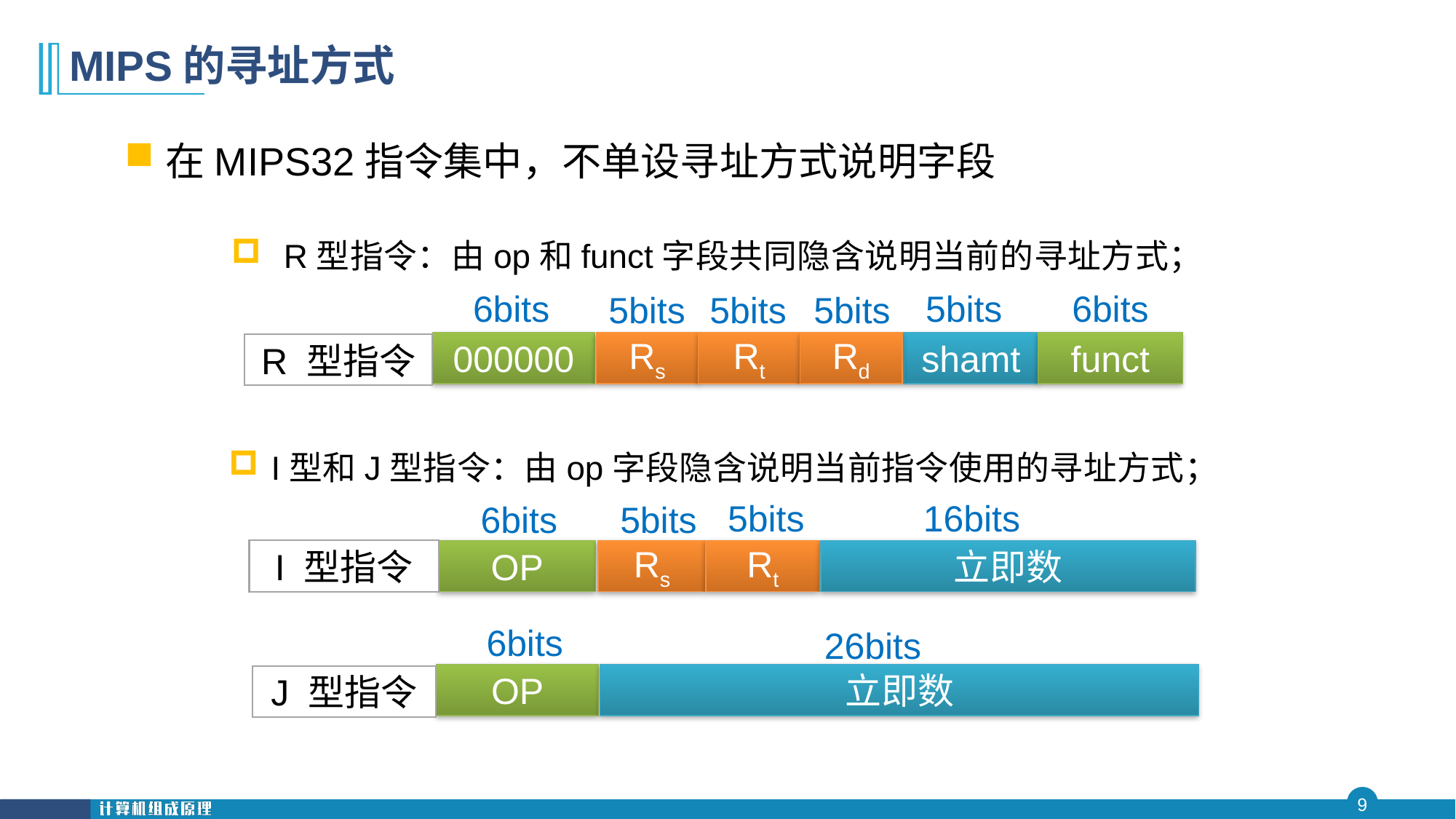

# MIPS的寻址方式
在MIPS32指令集中，不单设寻址方式说明字段
 R型指令：由op和funct字段共同隐含说明当前的寻址方式；

6bits
5bits
6bits
5bits
5bits
5bits
000000
Rs
Rt
Rd
shamt
funct
R 型指令
I型和J型指令：由op字段隐含说明当前指令使用的寻址方式；

16bits
5bits
6bits
5bits
I 型指令
OP
Rs
Rt
立即数
6bits
26bits
OP
立即数
J 型指令